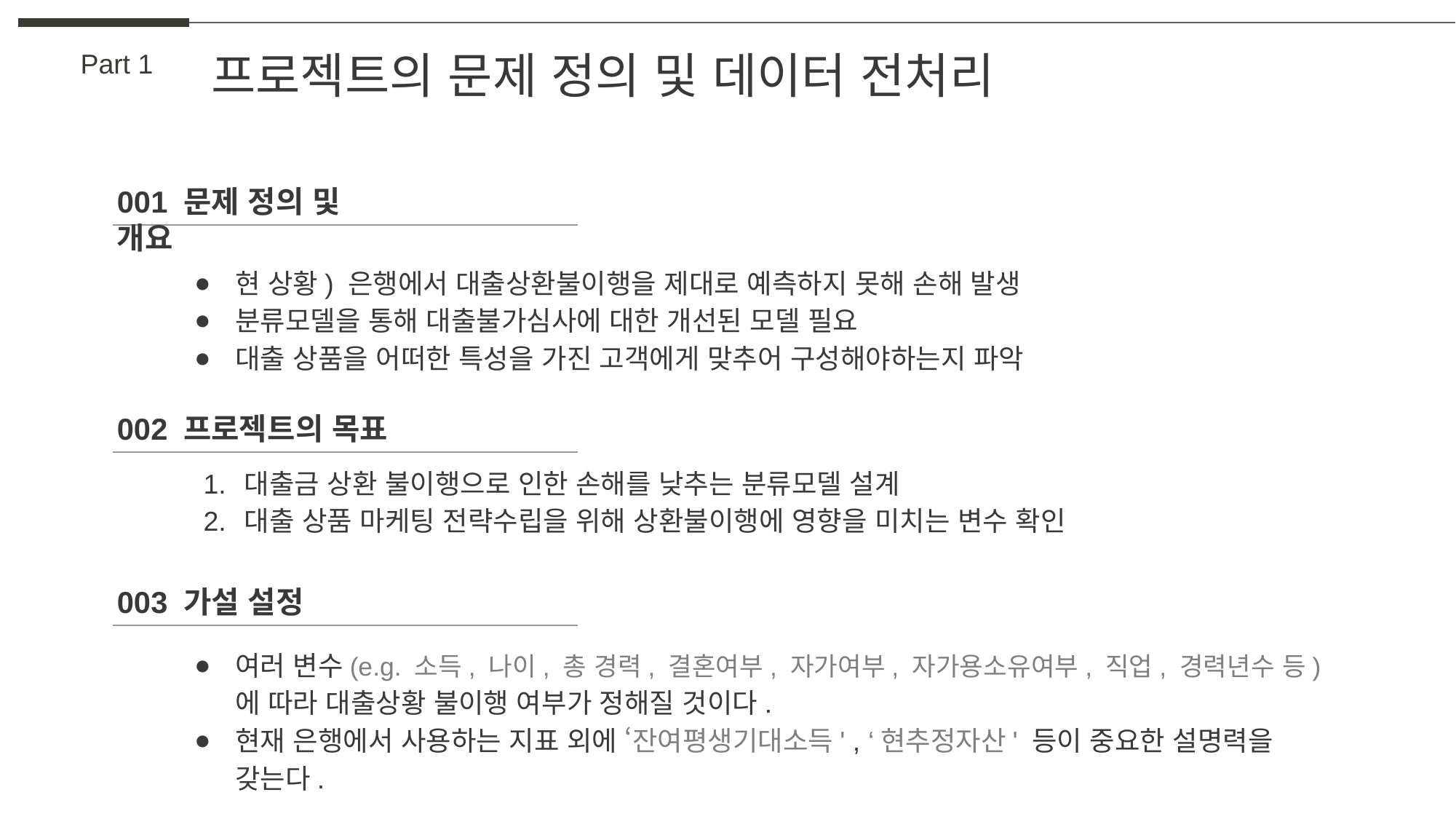

프로젝트의 문제 정의 및 데이터 전처리

Part 1
001 문제 정의 및 개요
현 상황) 은행에서 대출상환불이행을 제대로 예측하지 못해 손해 발생
분류모델을 통해 대출불가심사에 대한 개선된 모델 필요
대출 상품을 어떠한 특성을 가진 고객에게 맞추어 구성해야하는지 파악
002 프로젝트의 목표
대출금 상환 불이행으로 인한 손해를 낮추는 분류모델 설계
대출 상품 마케팅 전략수립을 위해 상환불이행에 영향을 미치는 변수 확인
003 가설 설정
여러 변수(e.g. 소득, 나이, 총 경력, 결혼여부, 자가여부, 자가용소유여부, 직업, 경력년수 등)에 따라 대출상황 불이행 여부가 정해질 것이다.
현재 은행에서 사용하는 지표 외에 ‘잔여평생기대소득' , ‘현추정자산' 등이 중요한 설명력을 갖는다.